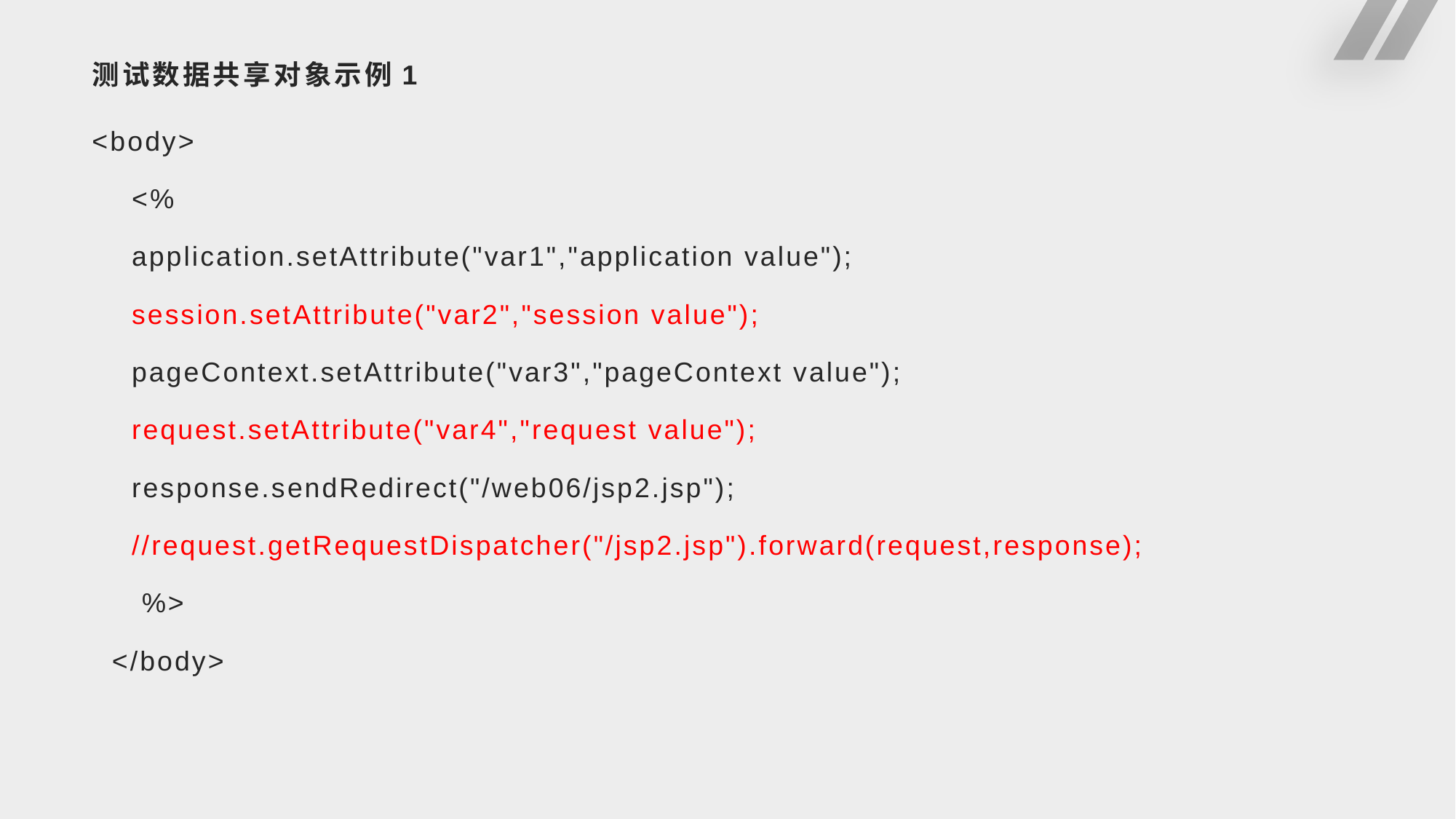

# 测试数据共享对象示例1
<body>
    <%
    application.setAttribute("var1","application value");
    session.setAttribute("var2","session value");
    pageContext.setAttribute("var3","pageContext value");
    request.setAttribute("var4","request value");
    response.sendRedirect("/web06/jsp2.jsp");
    //request.getRequestDispatcher("/jsp2.jsp").forward(request,response);
     %>
  </body>